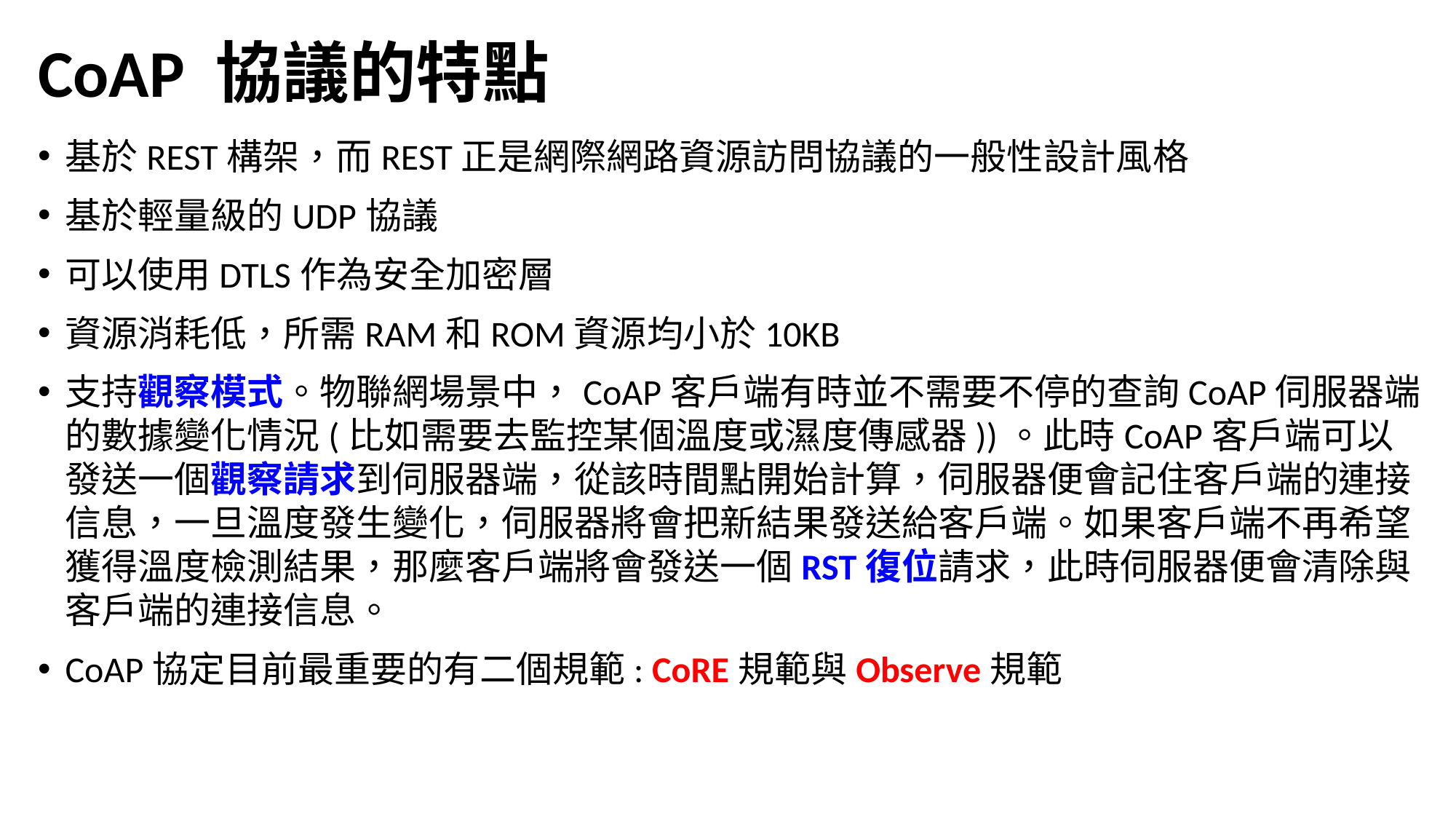

# CoAP 協議的特點
基於REST構架，而REST正是網際網路資源訪問協議的一般性設計風格
基於輕量級的UDP協議
可以使用DTLS作為安全加密層
資源消耗低，所需RAM和ROM資源均小於10KB
支持觀察模式。物聯網場景中，CoAP客戶端有時並不需要不停的查詢CoAP伺服器端的數據變化情況(比如需要去監控某個溫度或濕度傳感器))。此時CoAP客戶端可以發送一個觀察請求到伺服器端，從該時間點開始計算，伺服器便會記住客戶端的連接信息，一旦溫度發生變化，伺服器將會把新結果發送給客戶端。如果客戶端不再希望獲得溫度檢測結果，那麼客戶端將會發送一個RST復位請求，此時伺服器便會清除與客戶端的連接信息。
CoAP協定目前最重要的有二個規範: CoRE規範與Observe規範